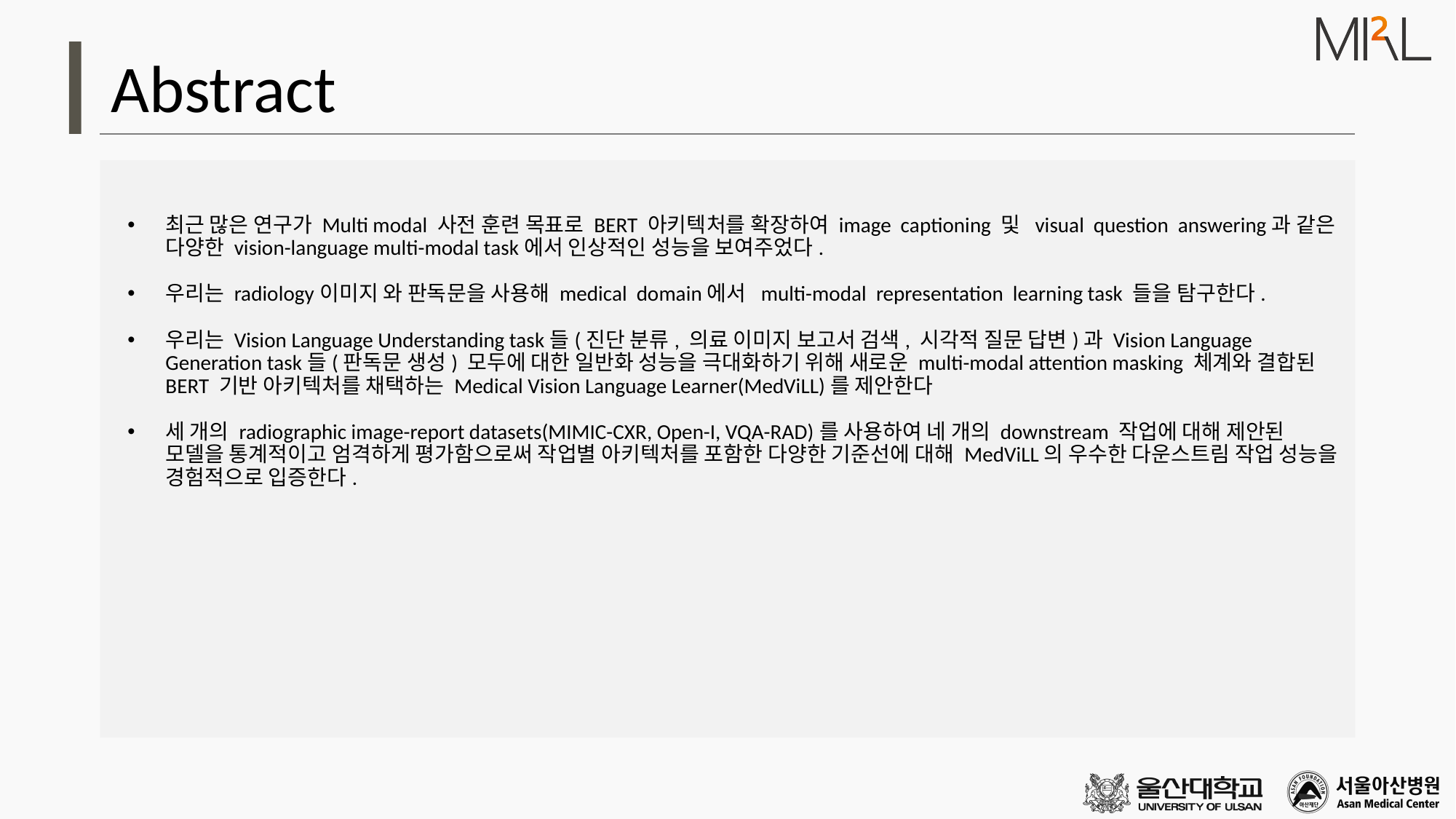

# Abstract

최근 많은 연구가 Multi modal 사전 훈련 목표로 BERT 아키텍처를 확장하여 image  captioning 및  visual  question  answering과 같은 다양한 vision-language multi-modal task에서 인상적인 성능을 보여주었다.

우리는 radiology이미지 와 판독문을 사용해 medical  domain에서  multi-modal  representation  learning task 들을 탐구한다.

우리는 Vision Language Understanding task들(진단 분류, 의료 이미지 보고서 검색, 시각적 질문 답변)과 Vision Language Generation task들(판독문 생성) 모두에 대한 일반화 성능을 극대화하기 위해 새로운 multi-modal attention masking 체계와 결합된 BERT 기반 아키텍처를 채택하는 Medical Vision Language Learner(MedViLL)를 제안한다

세 개의 radiographic image-report datasets(MIMIC-CXR, Open-I, VQA-RAD)를 사용하여 네 개의 downstream 작업에 대해 제안된 모델을 통계적이고 엄격하게 평가함으로써 작업별 아키텍처를 포함한 다양한 기준선에 대해 MedViLL의 우수한 다운스트림 작업 성능을 경험적으로 입증한다.